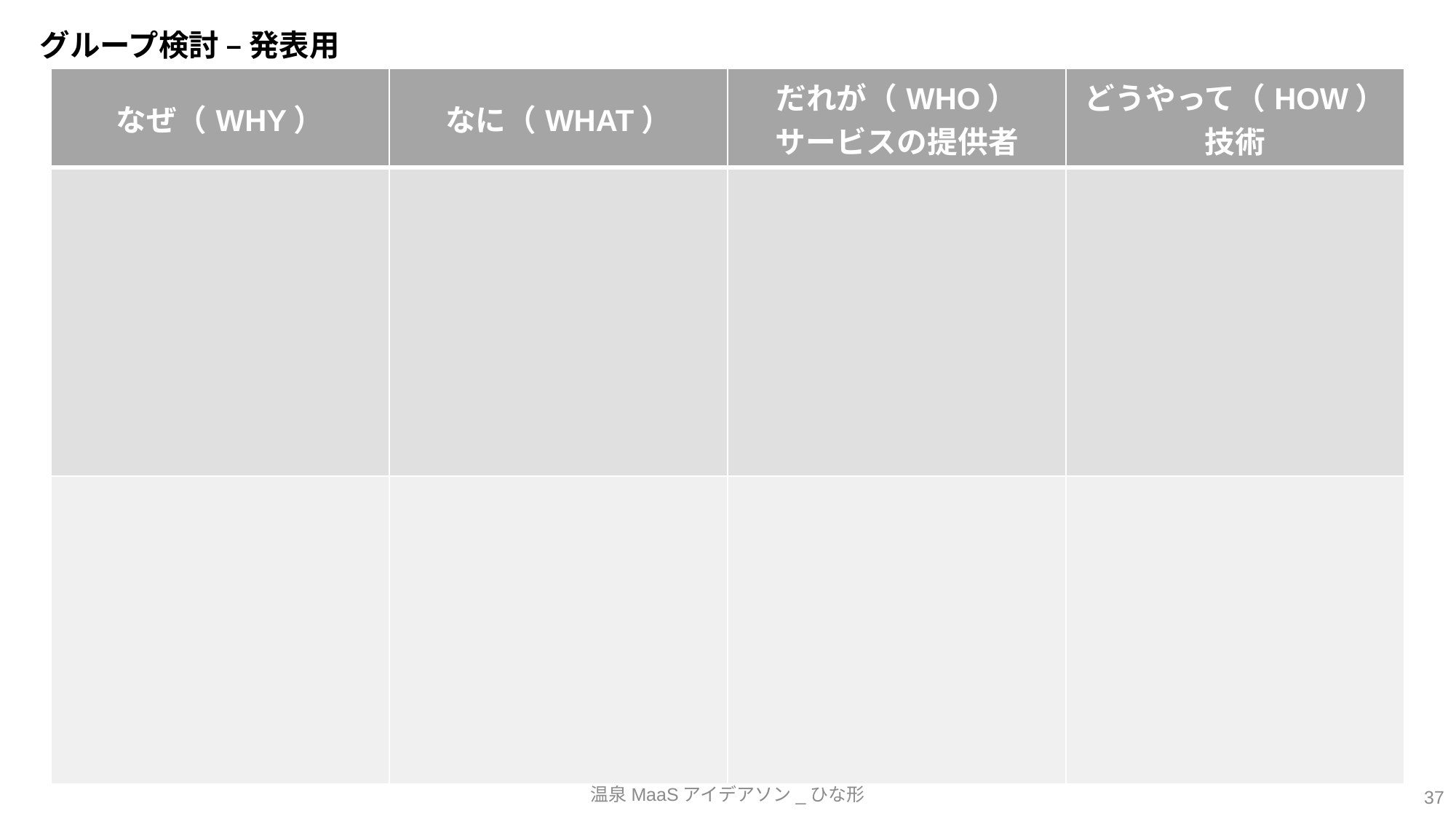

# グループ検討 – 発表用
| なぜ（WHY） | なに（WHAT） | だれが（WHO） サービスの提供者 | どうやって（HOW） 技術 |
| --- | --- | --- | --- |
|  |  |  |  |
|  |  |  |  |
温泉MaaSアイデアソン_ひな形
37